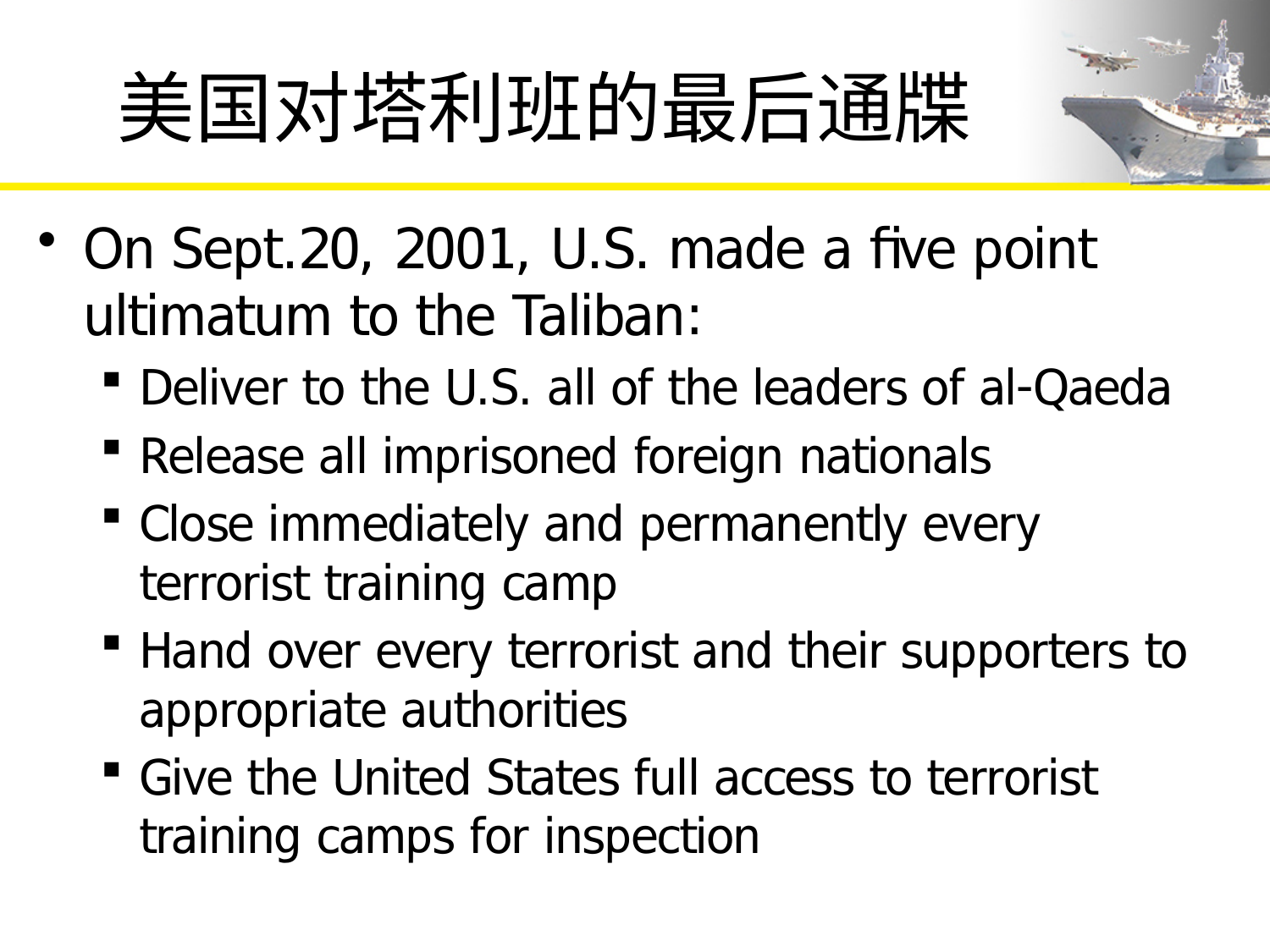

# 美国对塔利班的最后通牒
On Sept.20, 2001, U.S. made a five point ultimatum to the Taliban:
Deliver to the U.S. all of the leaders of al-Qaeda
Release all imprisoned foreign nationals
Close immediately and permanently every terrorist training camp
Hand over every terrorist and their supporters to appropriate authorities
Give the United States full access to terrorist training camps for inspection